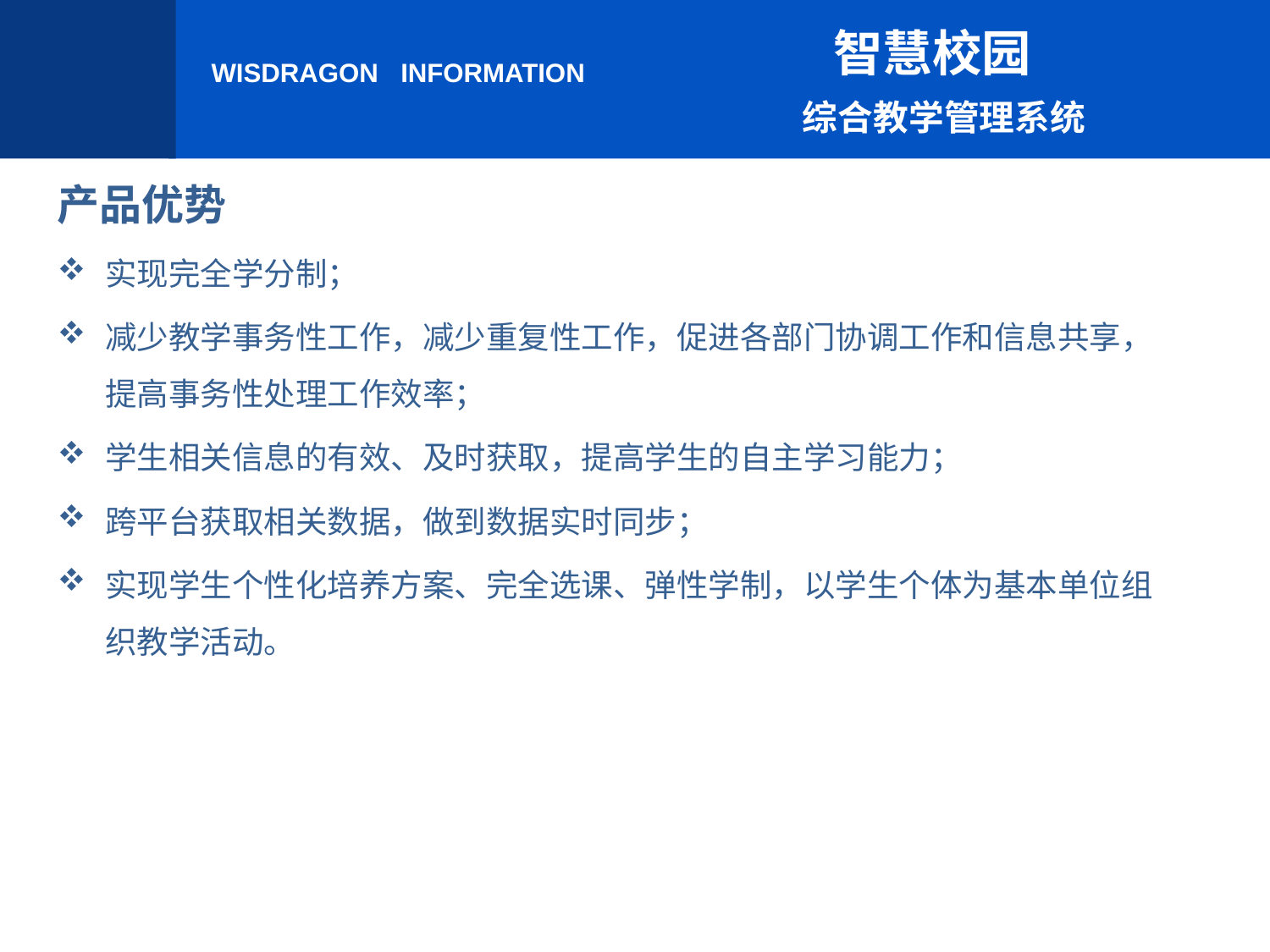

智慧校园
 综合教学管理系统
产品优势
实现完全学分制；
减少教学事务性工作，减少重复性工作，促进各部门协调工作和信息共享，提高事务性处理工作效率；
学生相关信息的有效、及时获取，提高学生的自主学习能力；
跨平台获取相关数据，做到数据实时同步；
实现学生个性化培养方案、完全选课、弹性学制，以学生个体为基本单位组织教学活动。